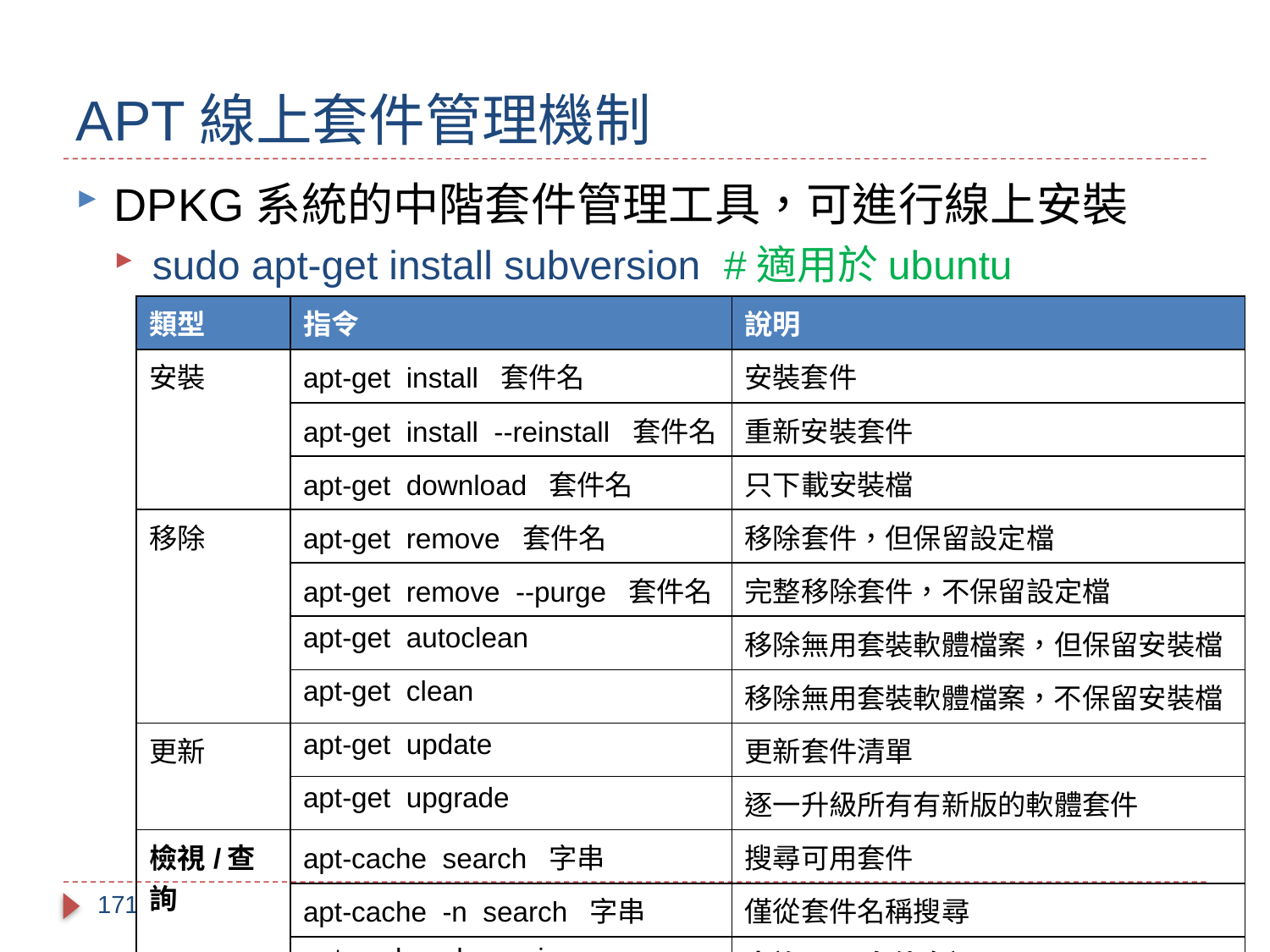

# APT線上套件管理機制
DPKG系統的中階套件管理工具，可進行線上安裝
sudo apt-get install subversion  #適用於ubuntu
| 類型 | 指令 | 說明 |
| --- | --- | --- |
| 安裝 | apt-get install 套件名 | 安裝套件 |
|  | apt-get install --reinstall 套件名 | 重新安裝套件 |
|  | apt-get download 套件名 | 只下載安裝檔 |
| 移除 | apt-get remove 套件名 | 移除套件，但保留設定檔 |
|  | apt-get remove --purge 套件名 | 完整移除套件，不保留設定檔 |
|  | apt-get autoclean | 移除無用套裝軟體檔案，但保留安裝檔 |
|  | apt-get clean | 移除無用套裝軟體檔案，不保留安裝檔 |
| 更新 | apt-get update | 更新套件清單 |
|  | apt-get upgrade | 逐一升級所有有新版的軟體套件 |
| 檢視/查詢 | apt-cache search 字串 | 搜尋可用套件 |
|  | apt-cache -n search 字串 | 僅從套件名稱搜尋 |
|  | apt-cache show vim | 查詢vim套件資訊 |
171